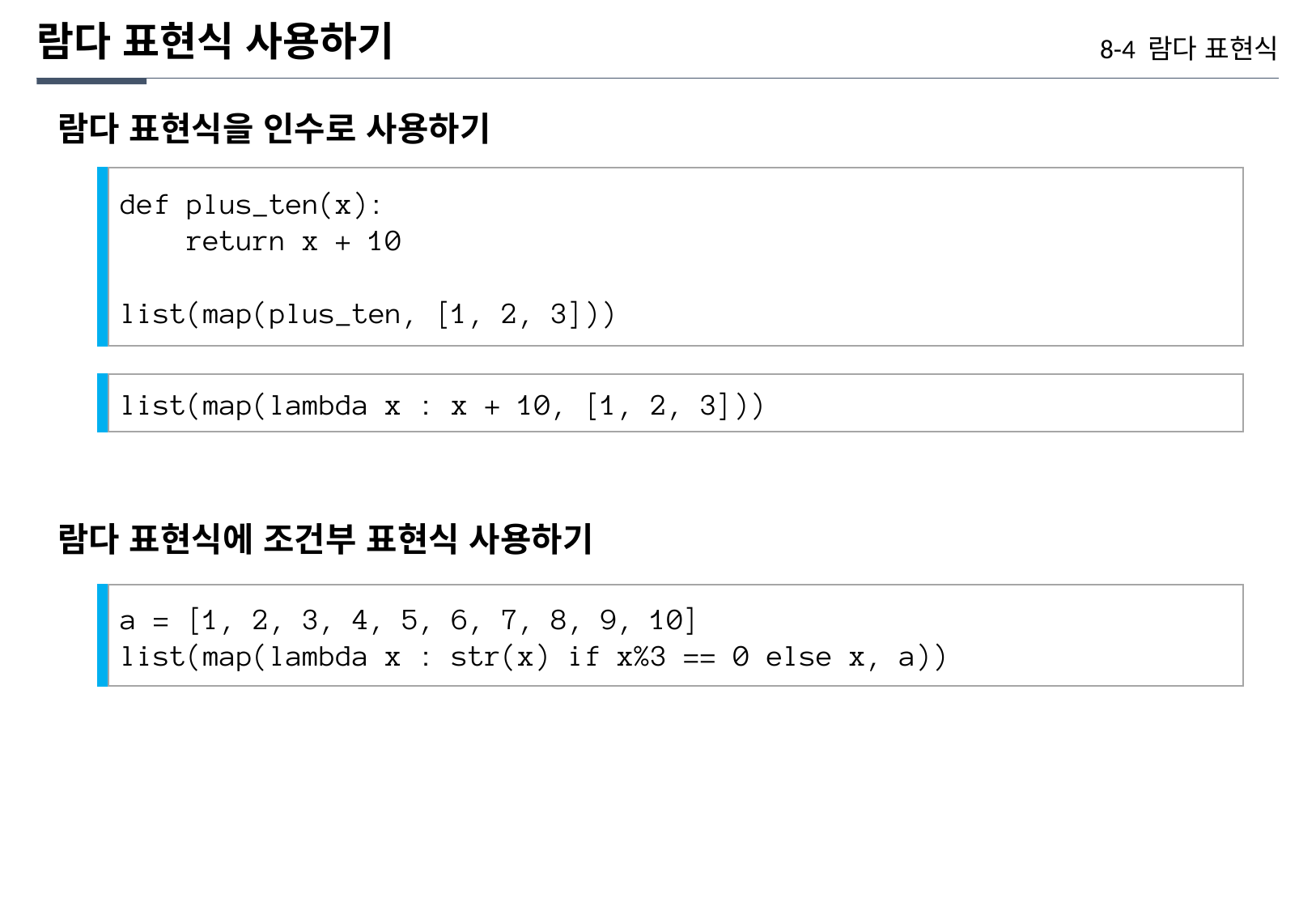

람다 표현식 사용하기
8-4 람다 표현식
람다 표현식을 인수로 사용하기

def plus_ten(x):
    return x + 10

list(map(plus_ten, [1, 2, 3]))

list(map(lambda x : x + 10, [1, 2, 3]))
람다 표현식에 조건부 표현식 사용하기

a = [1, 2, 3, 4, 5, 6, 7, 8, 9, 10]
list(map(lambda x : str(x) if x%3 == 0 else x, a))